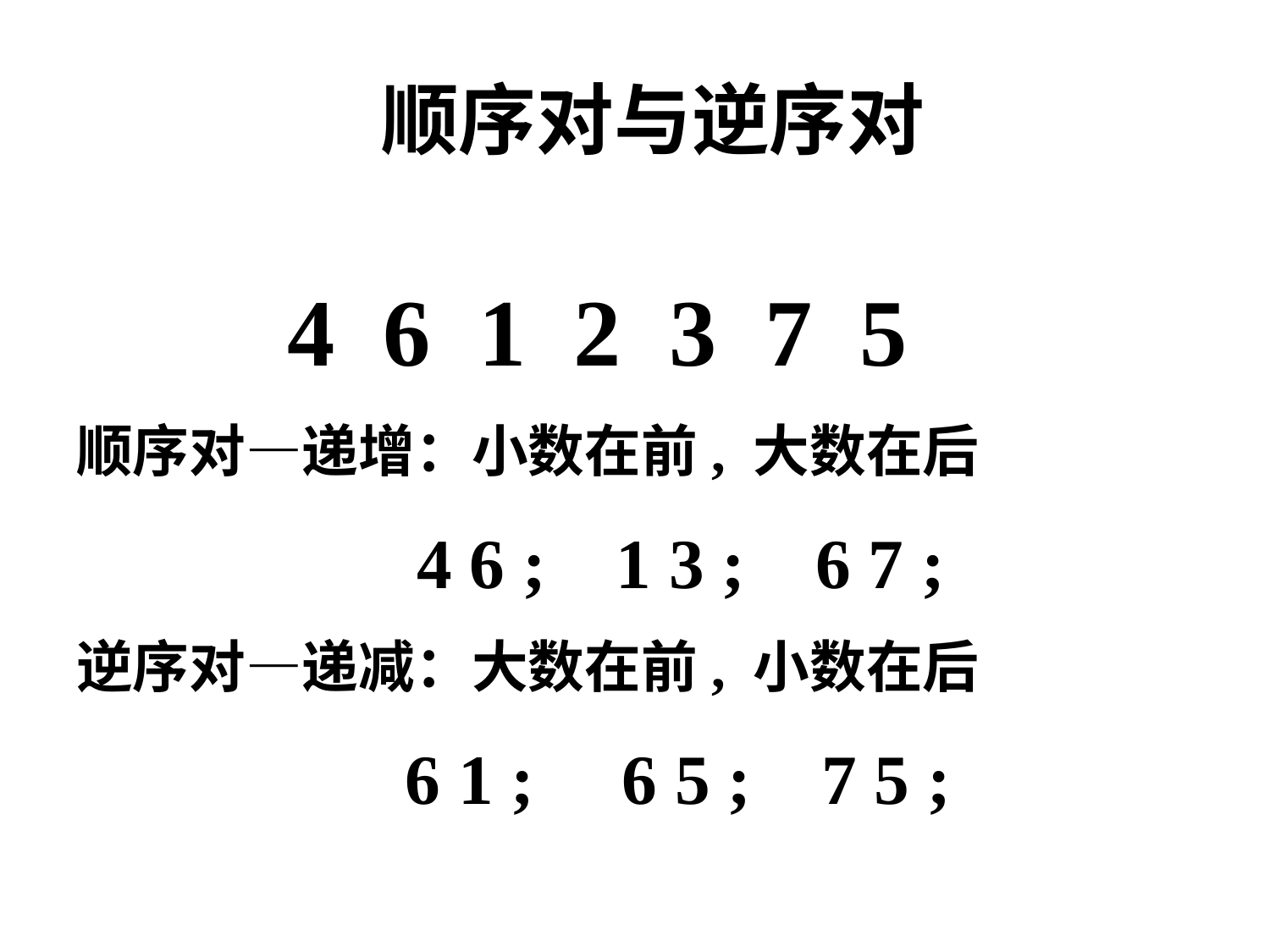

# 顺序对与逆序对
        4  6  1  2  3  7  5
顺序对—递增：小数在前, 大数在后
                        4 6 ;    1 3 ;    6 7 ;
逆序对—递减：大数在前, 小数在后
                     6 1 ;     6 5 ;    7 5 ;